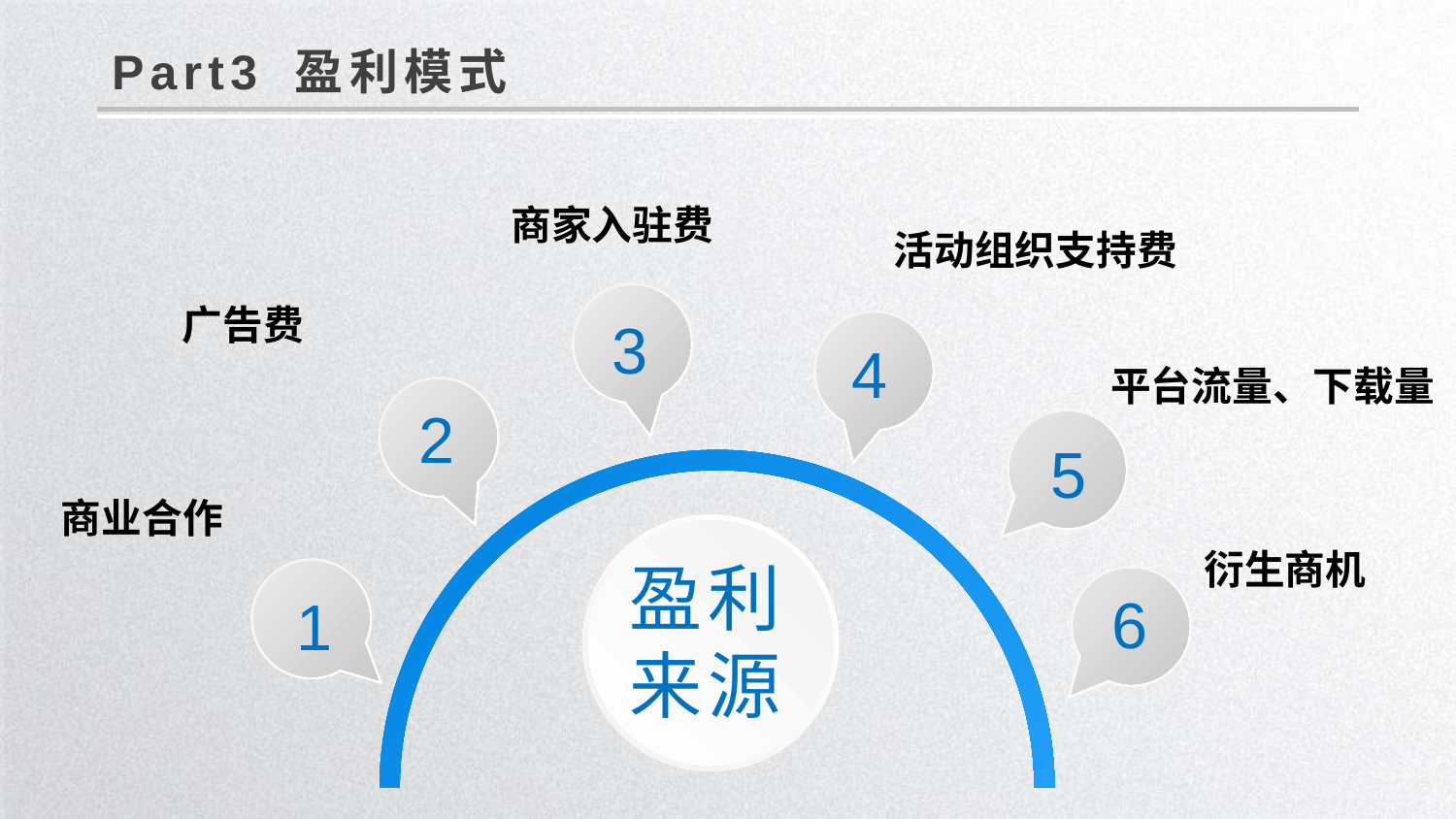

Part3 盈利模式
商家入驻费
活动组织支持费

广告费
3

4
平台流量、下载量

2

5

商业合作

盈利来源
衍生商机

6
1